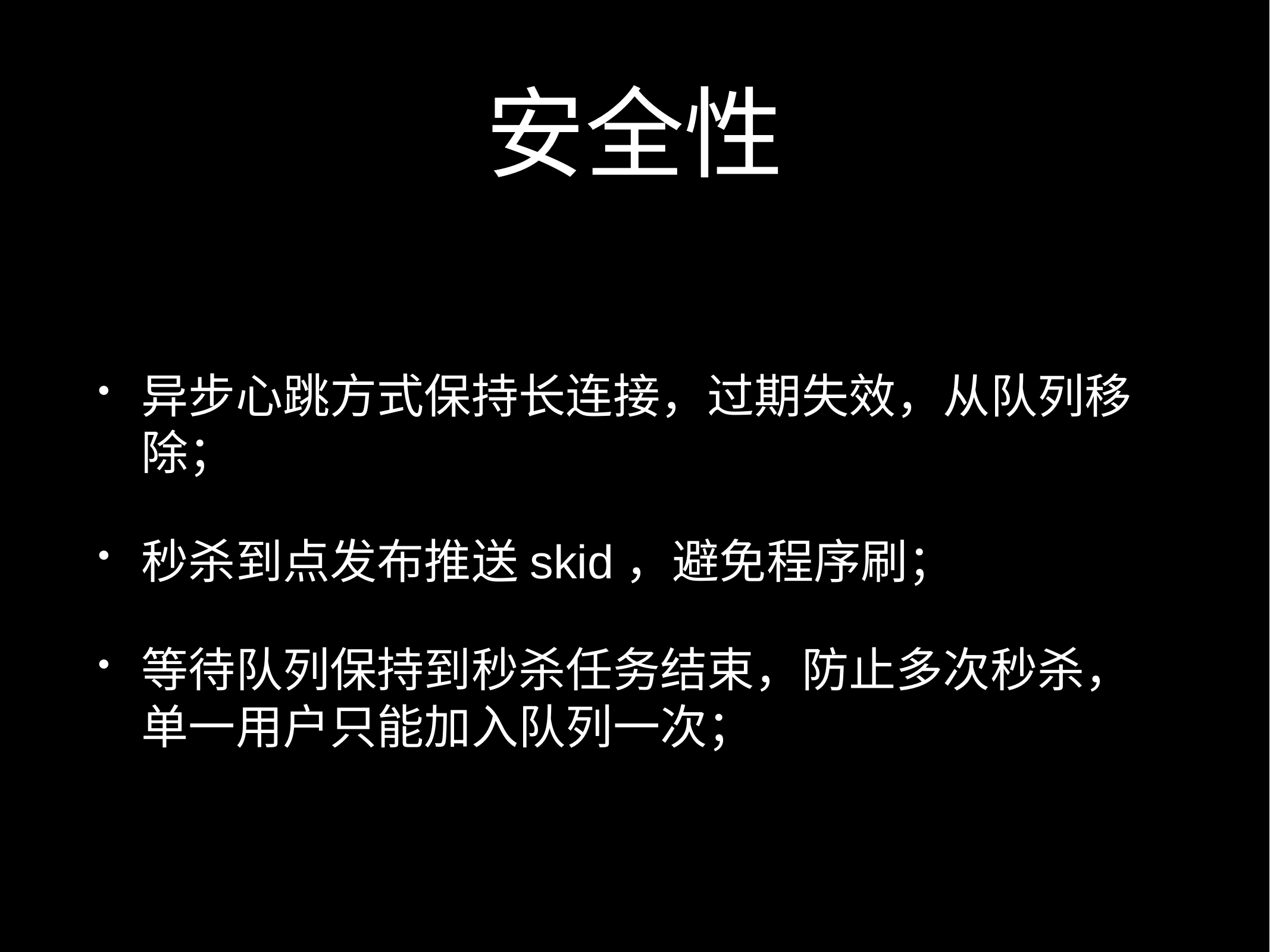

# 安全性
异步心跳方式保持长连接，过期失效，从队列移除；
秒杀到点发布推送skid，避免程序刷；
等待队列保持到秒杀任务结束，防止多次秒杀，单一用户只能加入队列一次；